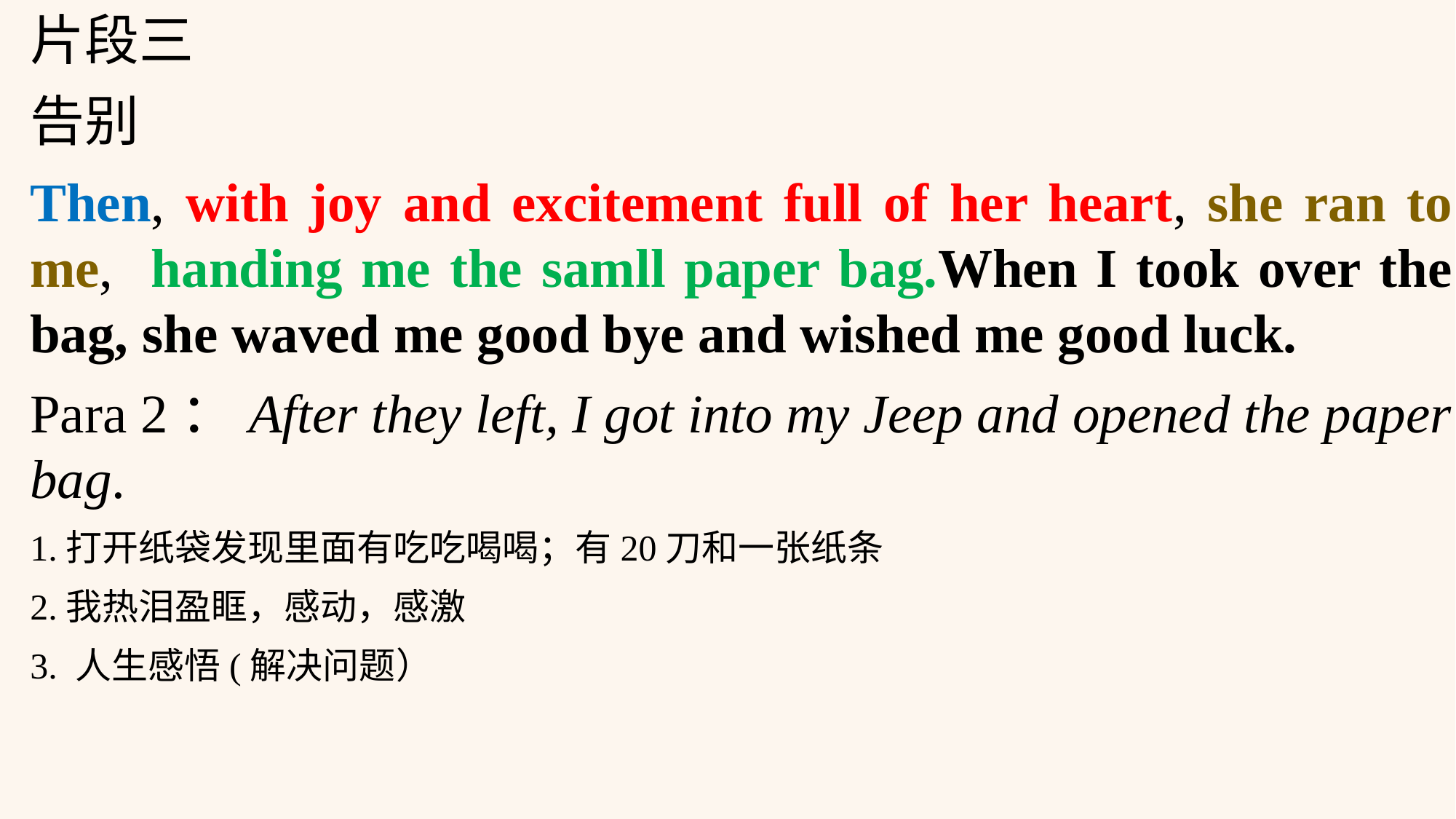

片段三
告别
Then, with joy and excitement full of her heart, she ran to me,  handing me the samll paper bag.When I took over the bag, she waved me good bye and wished me good luck.
Para 2：After they left, I got into my Jeep and opened the paper bag.
1.打开纸袋发现里面有吃吃喝喝；有20刀和一张纸条
2.我热泪盈眶，感动，感激
3. 人生感悟(解决问题）